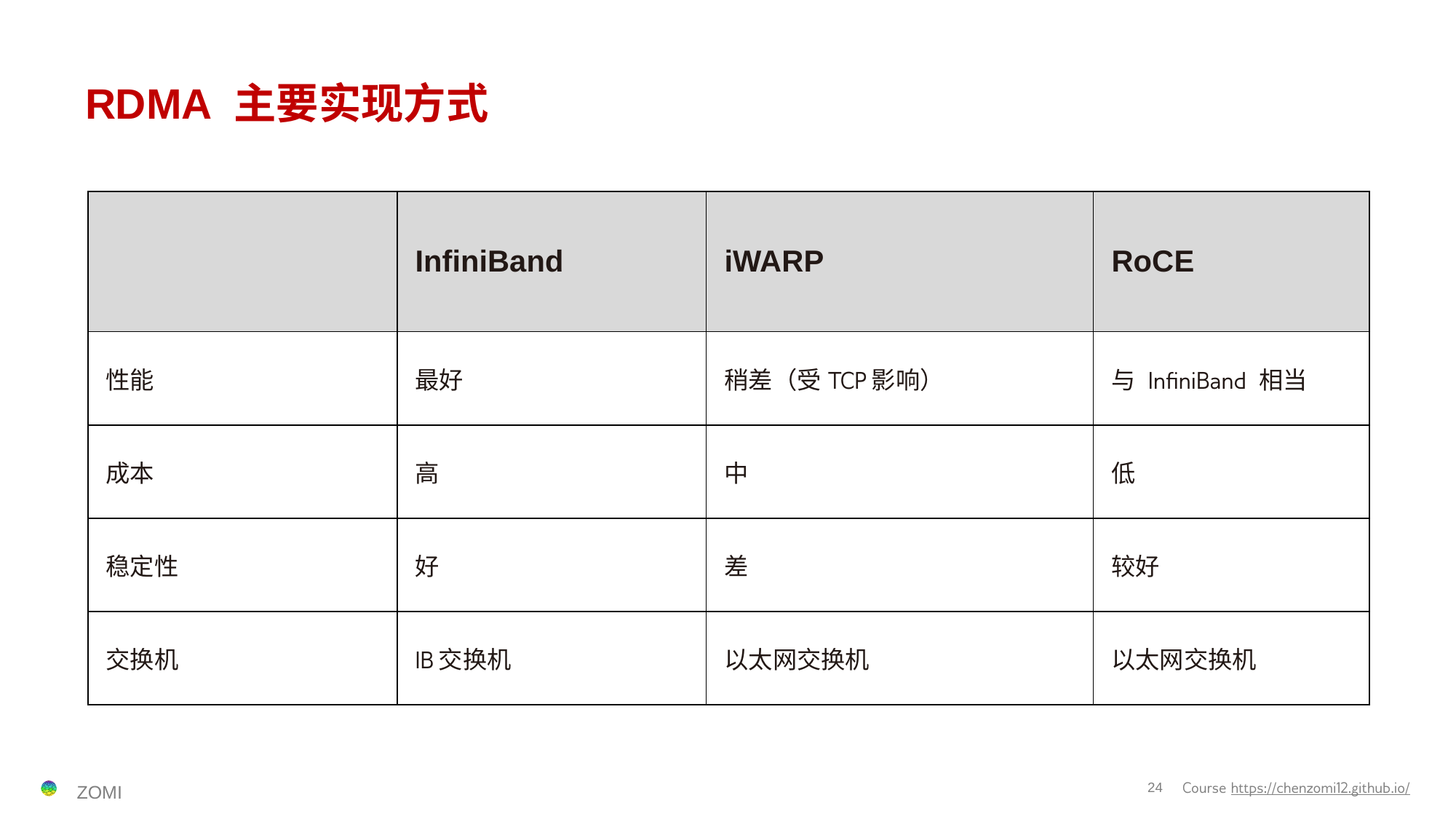

# RDMA 主要实现方式
|  | InfiniBand | iWARP | RoCE |
| --- | --- | --- | --- |
| 性能 | 最好 | 稍差（受TCP影响） | 与 InfiniBand 相当 |
| 成本 | 高 | 中 | 低 |
| 稳定性 | 好 | 差 | 较好 |
| 交换机 | IB交换机 | 以太网交换机 | 以太网交换机 |